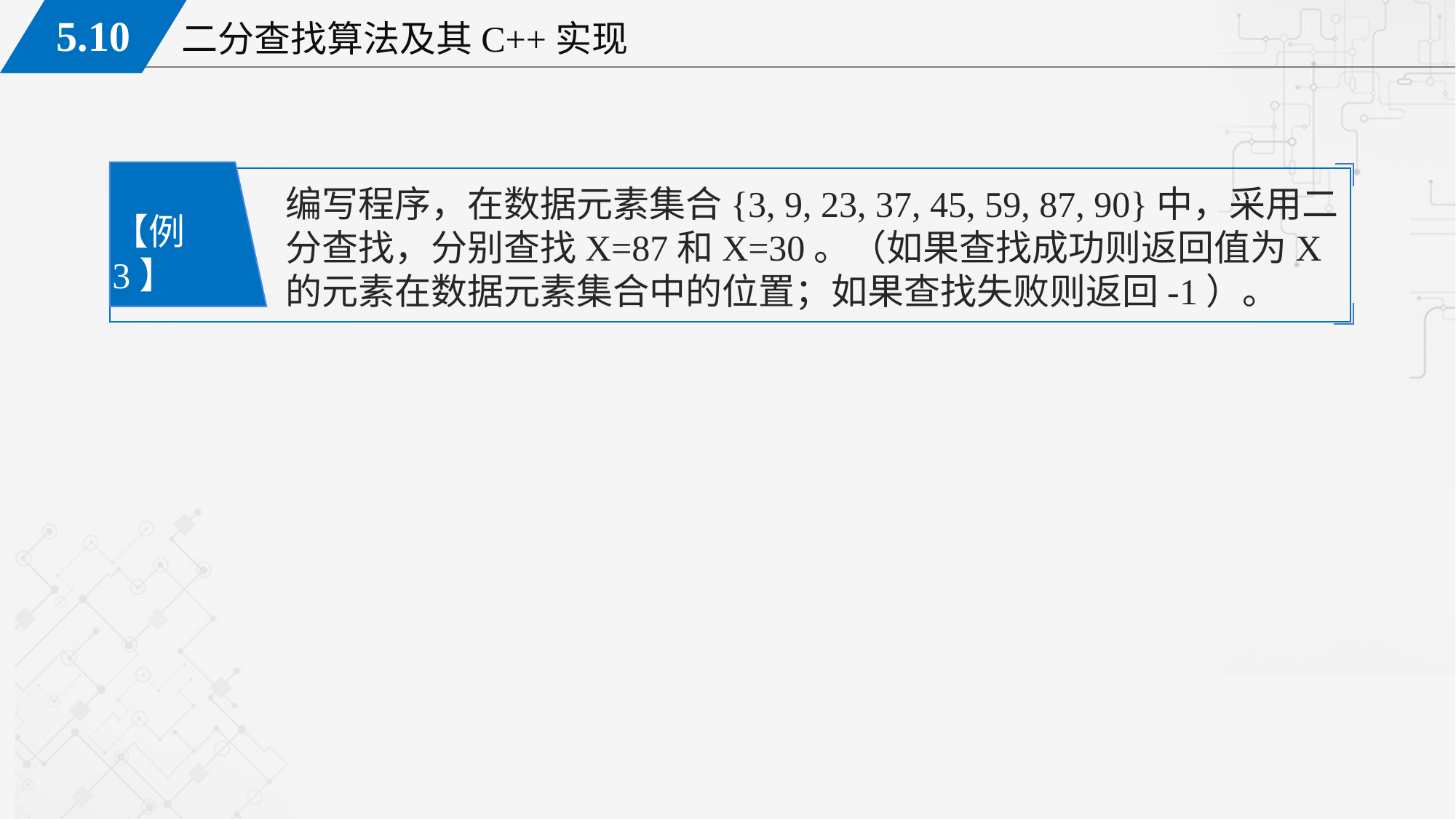

编写程序，在数据元素集合{3, 9, 23, 37, 45, 59, 87, 90}中，采用二分查找，分别查找X=87和X=30。（如果查找成功则返回值为X的元素在数据元素集合中的位置；如果查找失败则返回-1）。
【例3】